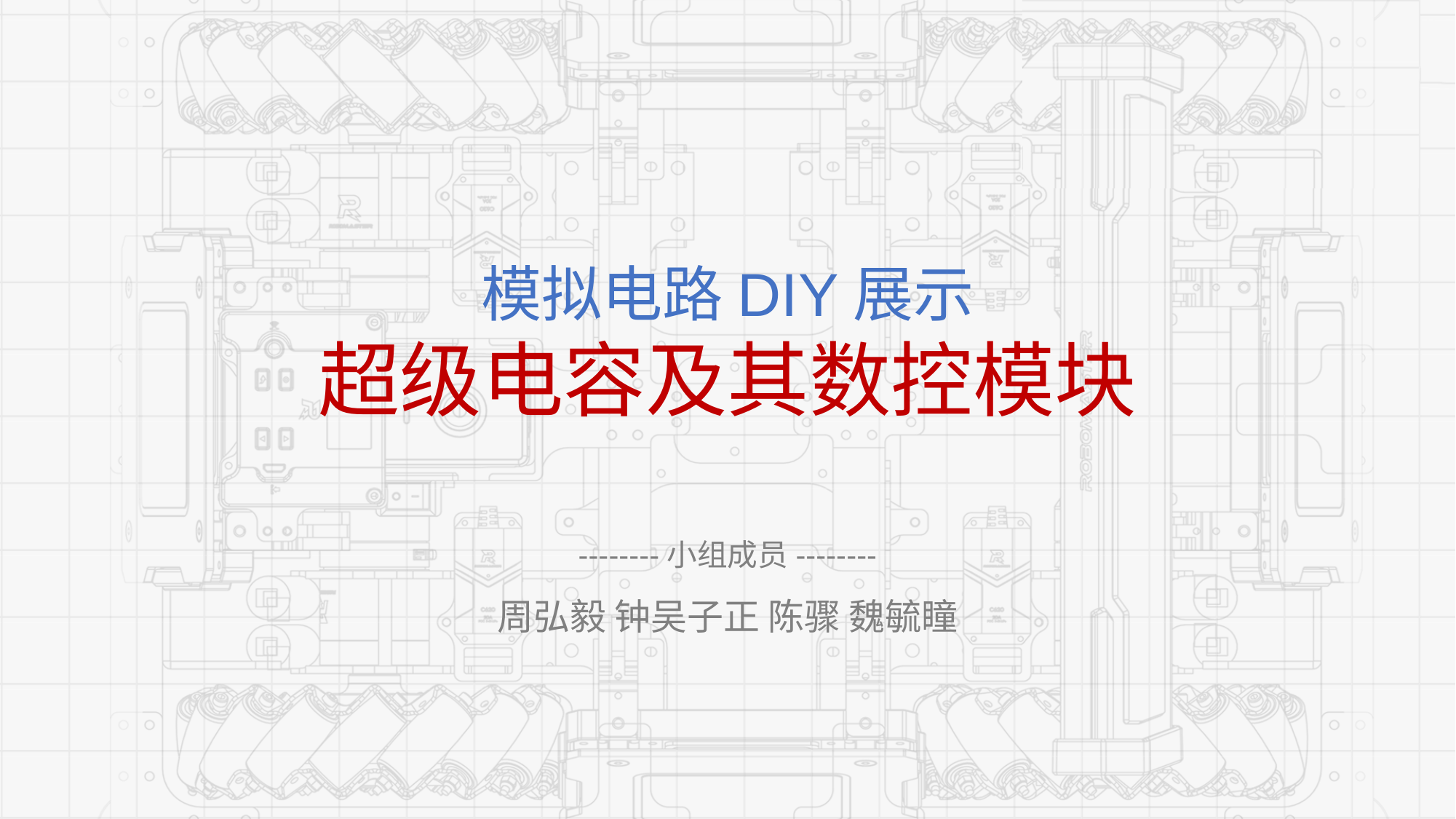

模拟电路DIY展示
超级电容及其数控模块

--------小组成员--------
周弘毅 钟吴子正 陈骤 魏毓瞳